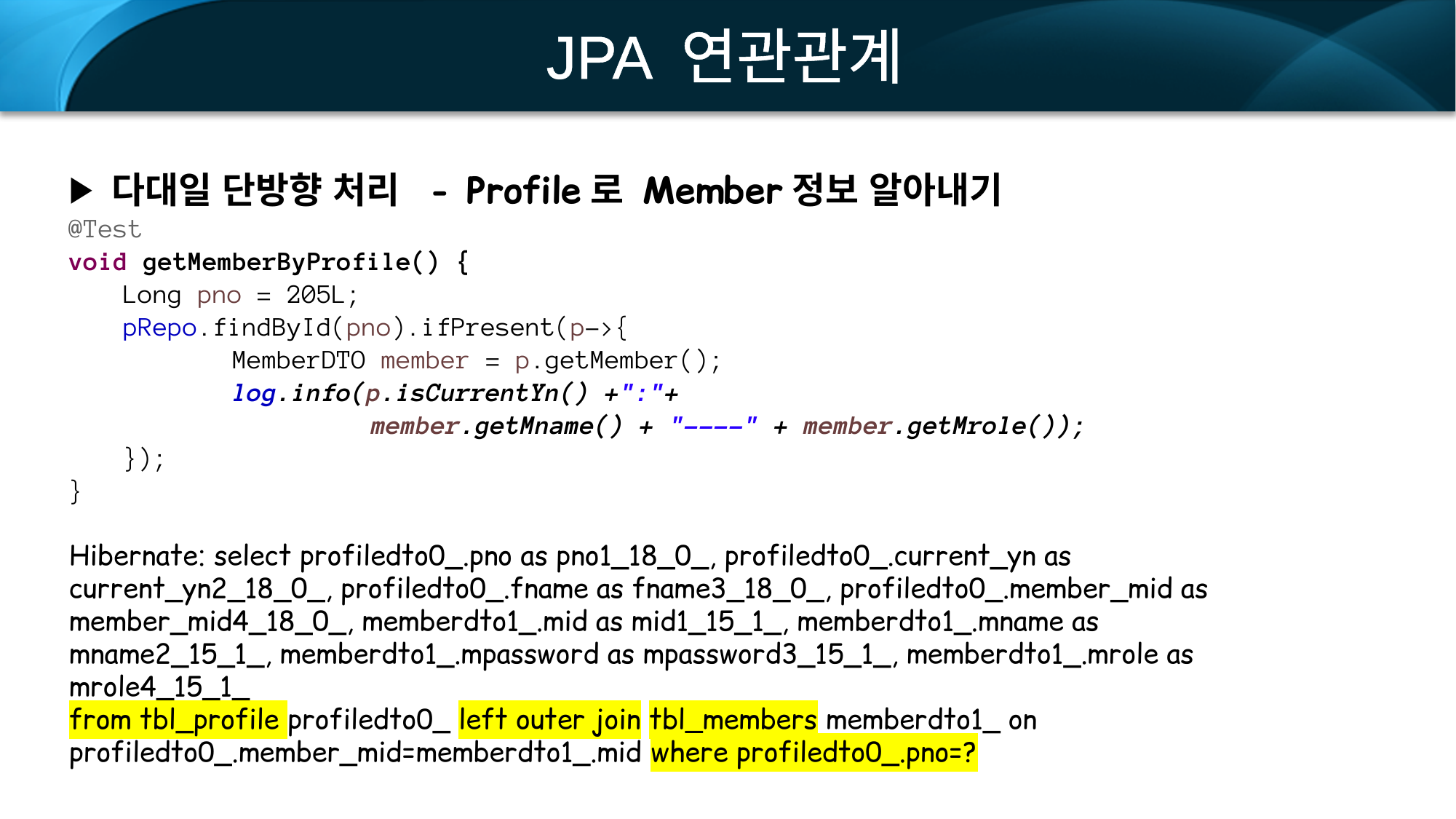

JPA 연관관계
다대일 단방향 처리  - Profile로 Member정보 알아내기
@Test
void getMemberByProfile() {
Long pno = 205L;
pRepo.findById(pno).ifPresent(p->{
	MemberDTO member = p.getMember();
	log.info(p.isCurrentYn() +":"+
		  member.getMname() + "----" + member.getMrole());
});
}

Hibernate: select profiledto0_.pno as pno1_18_0_, profiledto0_.current_yn as current_yn2_18_0_, profiledto0_.fname as fname3_18_0_, profiledto0_.member_mid as member_mid4_18_0_, memberdto1_.mid as mid1_15_1_, memberdto1_.mname as mname2_15_1_, memberdto1_.mpassword as mpassword3_15_1_, memberdto1_.mrole as mrole4_15_1_
from tbl_profile profiledto0_ left outer join tbl_members memberdto1_ on profiledto0_.member_mid=memberdto1_.mid where profiledto0_.pno=?